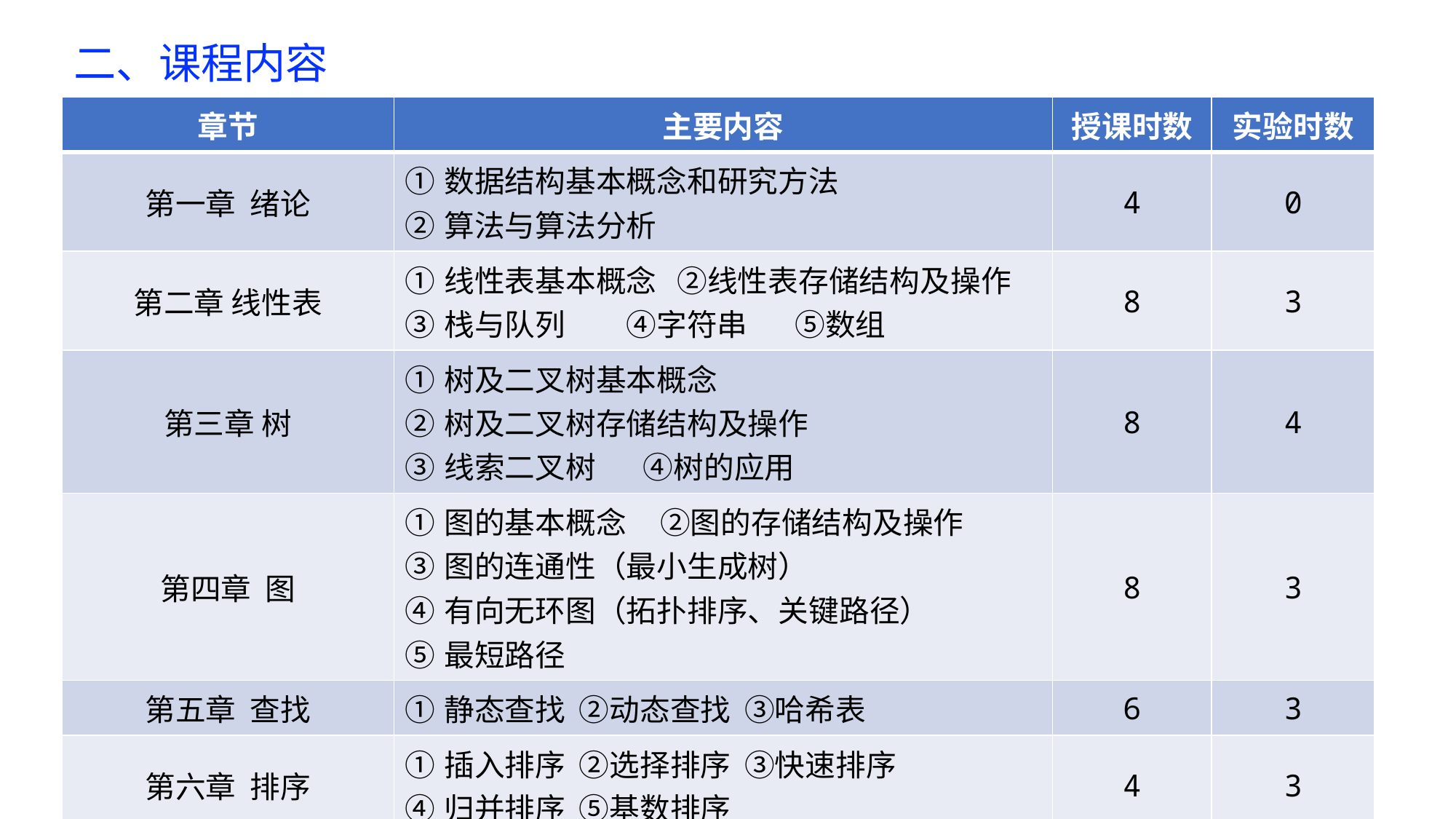

二、课程内容
| 章节 | 主要内容 | 授课时数 | 实验时数 |
| --- | --- | --- | --- |
| 第一章 绪论 | ①数据结构基本概念和研究方法 ②算法与算法分析 | 4 | 0 |
| 第二章 线性表 | ①线性表基本概念 ②线性表存储结构及操作 ③栈与队列 ④字符串 ⑤数组 | 8 | 3 |
| 第三章 树 | ①树及二叉树基本概念 ②树及二叉树存储结构及操作 ③线索二叉树 ④树的应用 | 8 | 4 |
| 第四章 图 | ①图的基本概念 ②图的存储结构及操作 ③图的连通性（最小生成树） ④有向无环图（拓扑排序、关键路径） ⑤最短路径 | 8 | 3 |
| 第五章 查找 | ①静态查找 ②动态查找 ③哈希表 | 6 | 3 |
| 第六章 排序 | ①插入排序 ②选择排序 ③快速排序 ④归并排序 ⑤基数排序 | 4 | 3 |
| 第七章 文件与外排 | ①顺序文件 ②索引文件 ③直接存取文件 ④多关键字文件 | 2 |  |